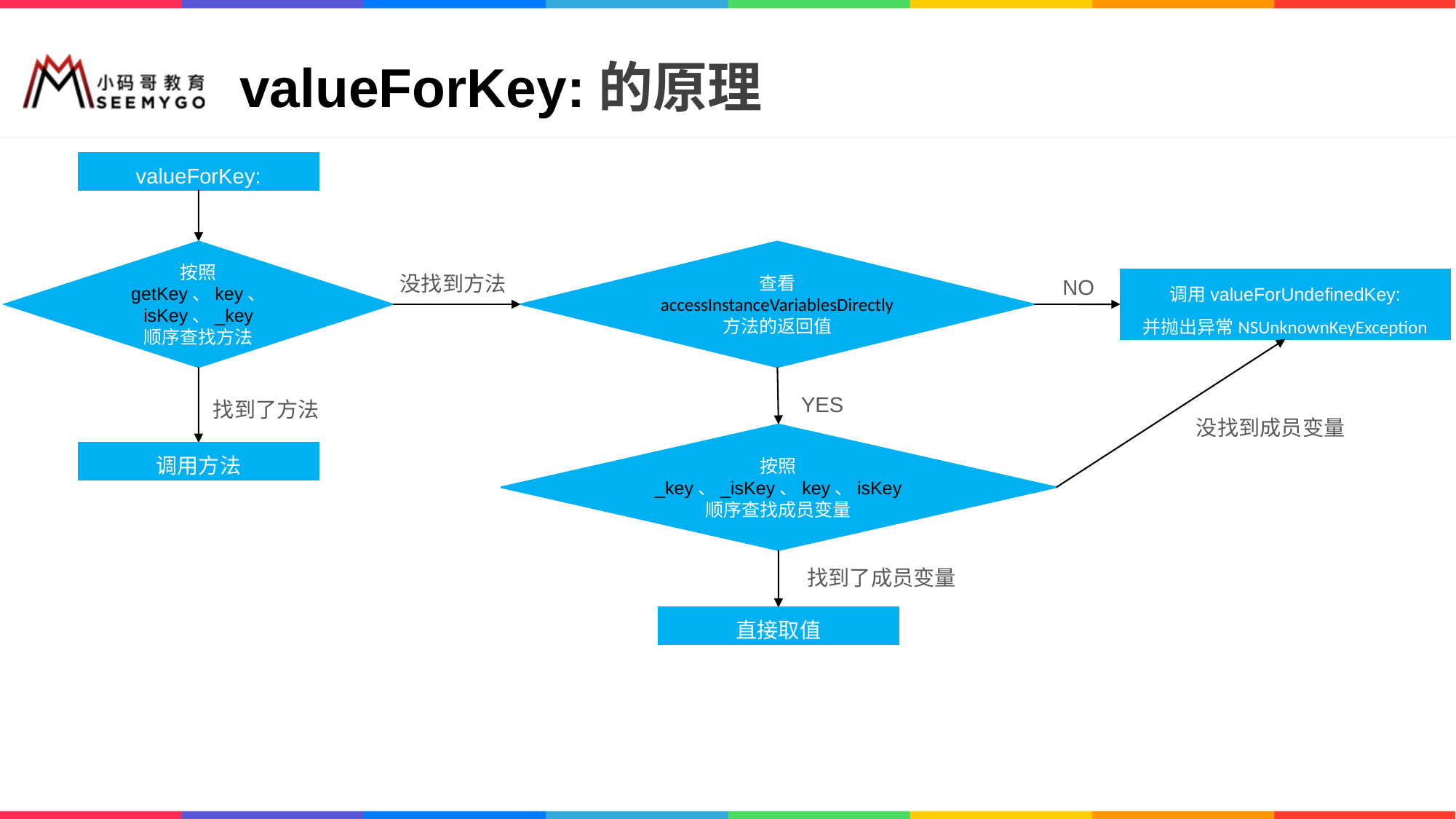

# valueForKey:的原理
valueForKey:
查看
accessInstanceVariablesDirectly
方法的返回值
按照
getKey、key、 isKey、_key
顺序查找方法
没找到方法
NO
调用valueForUndefinedKey:
并抛出异常NSUnknownKeyException
YES
找到了方法
没找到成员变量
按照
_key、_isKey、key、isKey
顺序查找成员变量
调用方法
找到了成员变量
直接取值